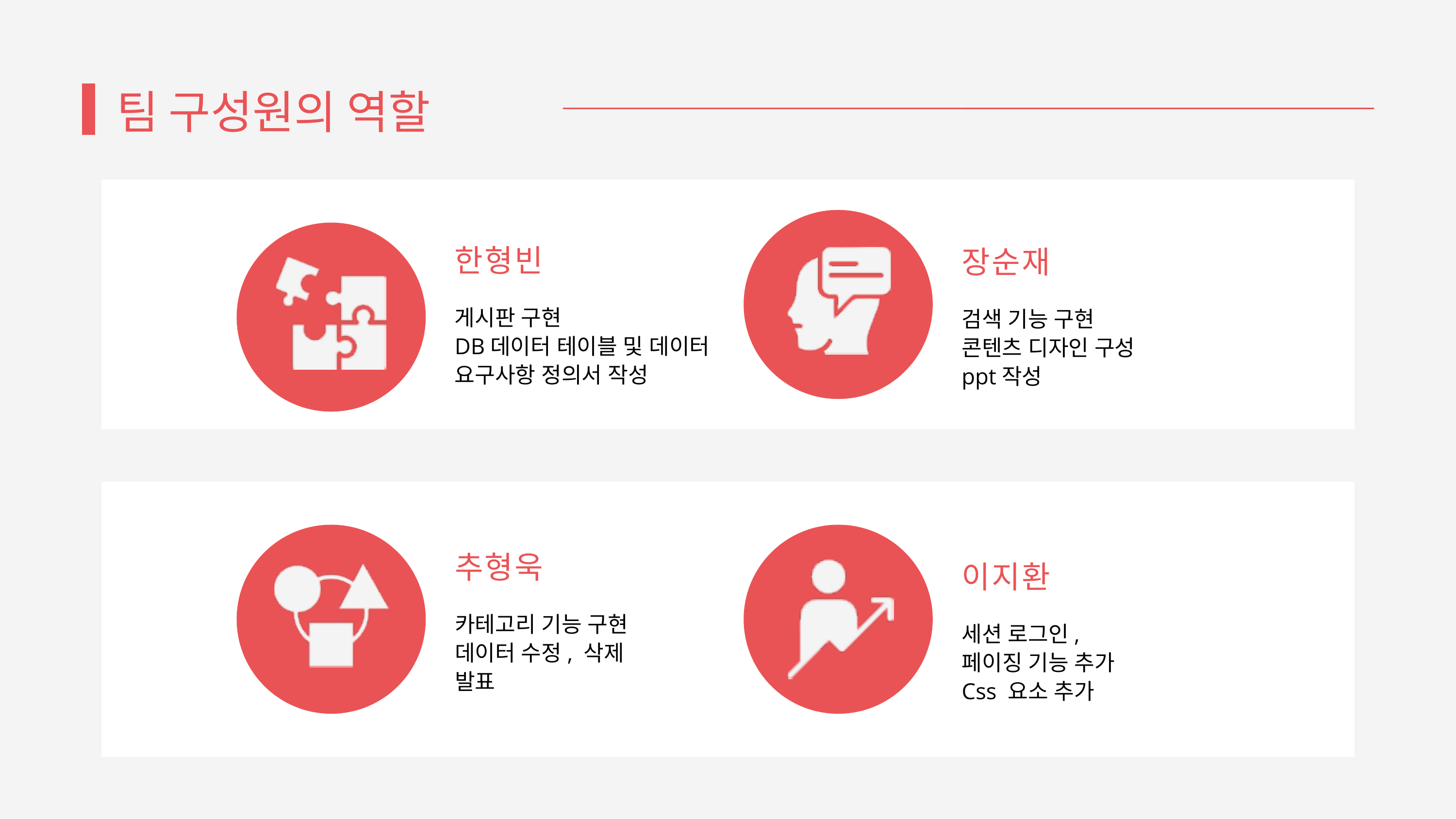

팀 구성원의 역할

장순재

검색 기능 구현
콘텐츠 디자인 구성
ppt작성

한형빈

게시판 구현
DB데이터 테이블 및 데이터
요구사항 정의서 작성

추형욱

카테고리 기능 구현
데이터 수정, 삭제
발표

이지환

세션 로그인,
페이징 기능 추가
Css 요소 추가